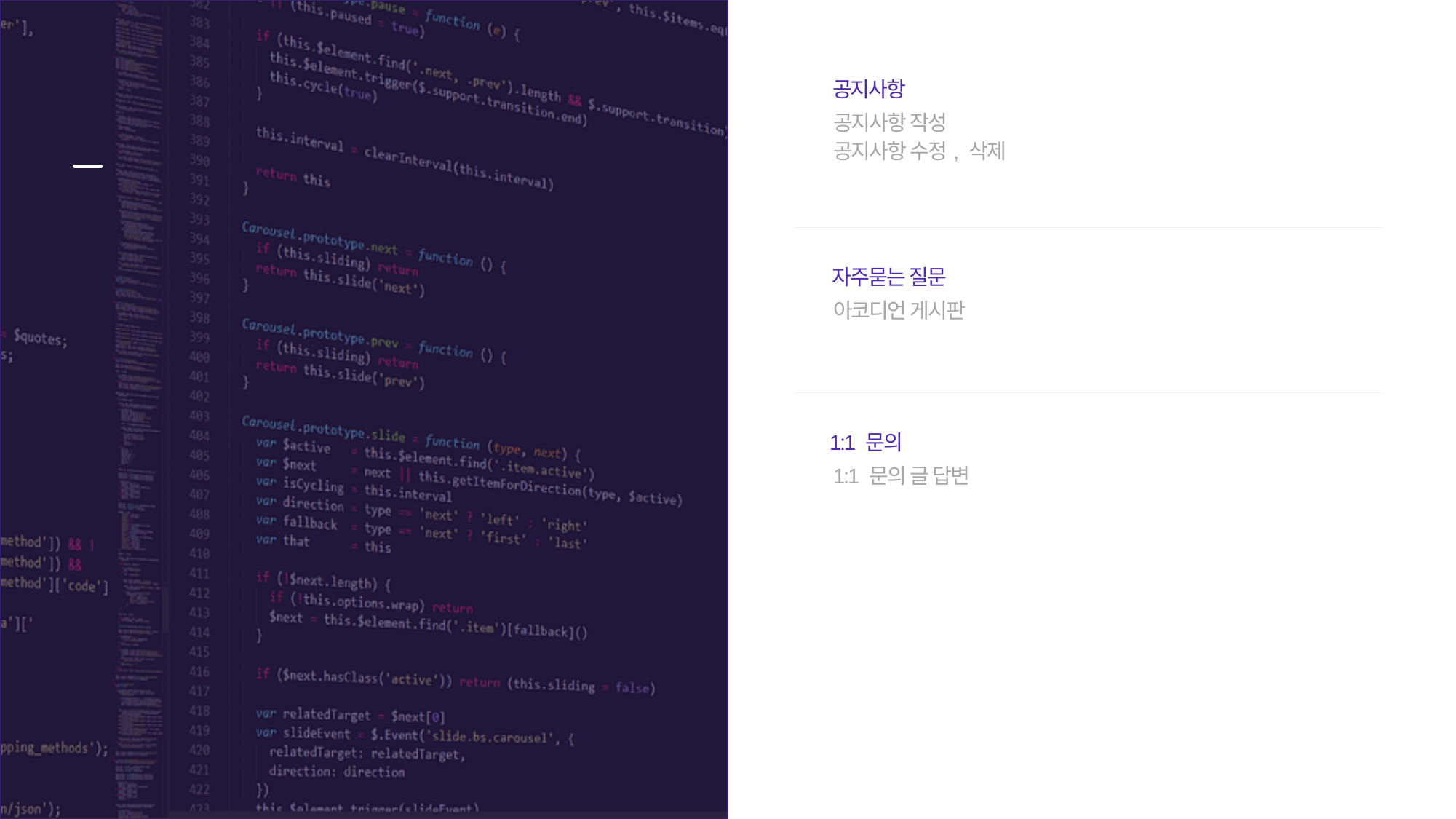

공지사항
공지사항 작성
공지사항 수정, 삭제
고객센터
자주묻는 질문
아코디언 게시판
1:1 문의
1:1 문의 글 답변